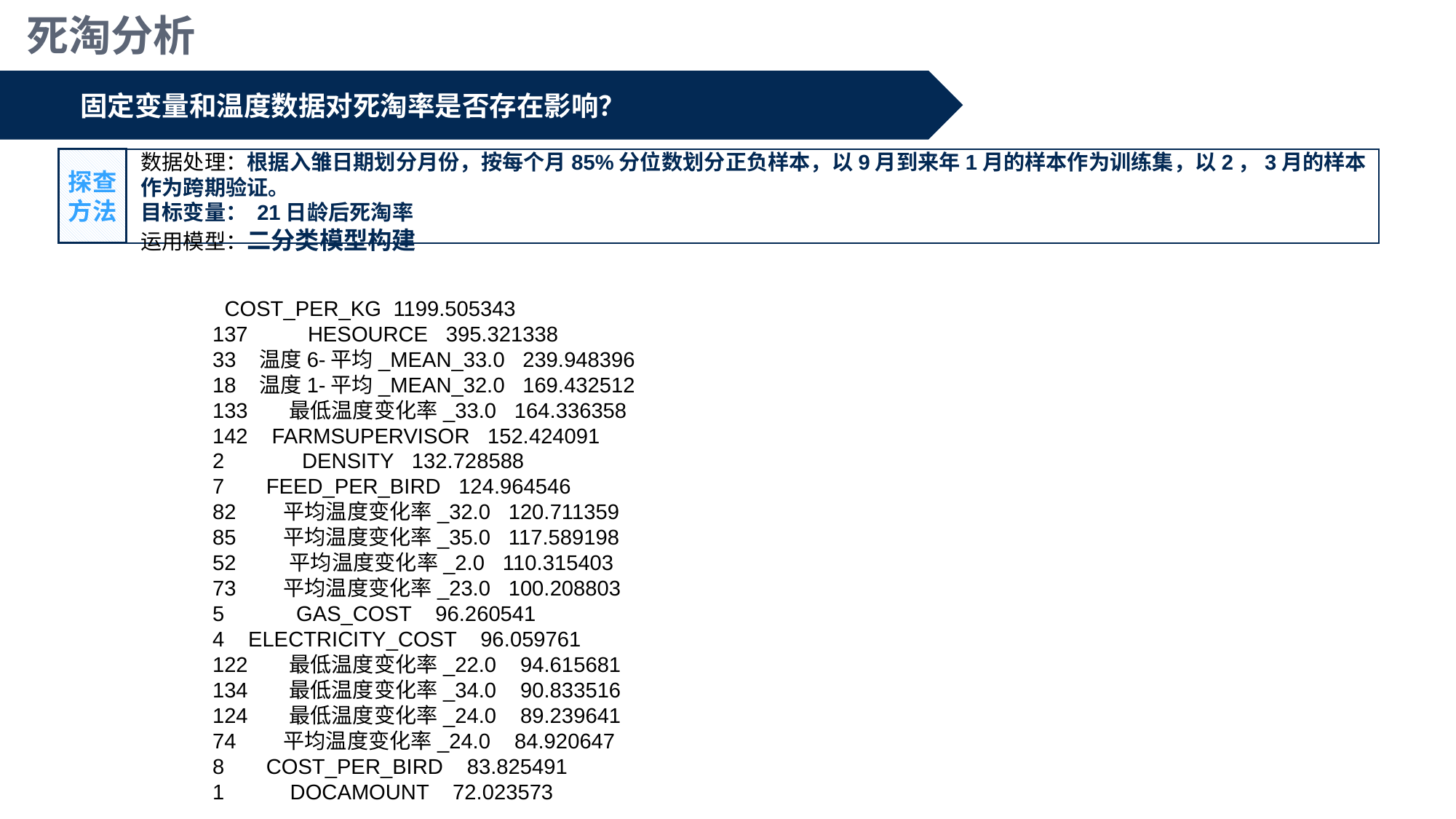

死淘分析

固定变量和温度数据对死淘率是否存在影响？

探查方法

数据处理：根据入雏日期划分月份，按每个月85%分位数划分正负样本，以9月到来年1月的样本作为训练集，以2，3月的样本作为跨期验证。
目标变量： 21日龄后死淘率
运用模型：二分类模型构建
  COST_PER_KG  1199.505343
137          HESOURCE   395.321338
33   温度6-平均_MEAN_33.0   239.948396
18   温度1-平均_MEAN_32.0   169.432512
133      最低温度变化率_33.0   164.336358
142    FARMSUPERVISOR   152.424091
2             DENSITY   132.728588
7       FEED_PER_BIRD   124.964546
82       平均温度变化率_32.0   120.711359
85       平均温度变化率_35.0   117.589198
52        平均温度变化率_2.0   110.315403
73       平均温度变化率_23.0   100.208803
5            GAS_COST    96.260541
4    ELECTRICITY_COST    96.059761
122      最低温度变化率_22.0    94.615681
134      最低温度变化率_34.0    90.833516
124      最低温度变化率_24.0    89.239641
74       平均温度变化率_24.0    84.920647
8       COST_PER_BIRD    83.825491
1           DOCAMOUNT    72.023573